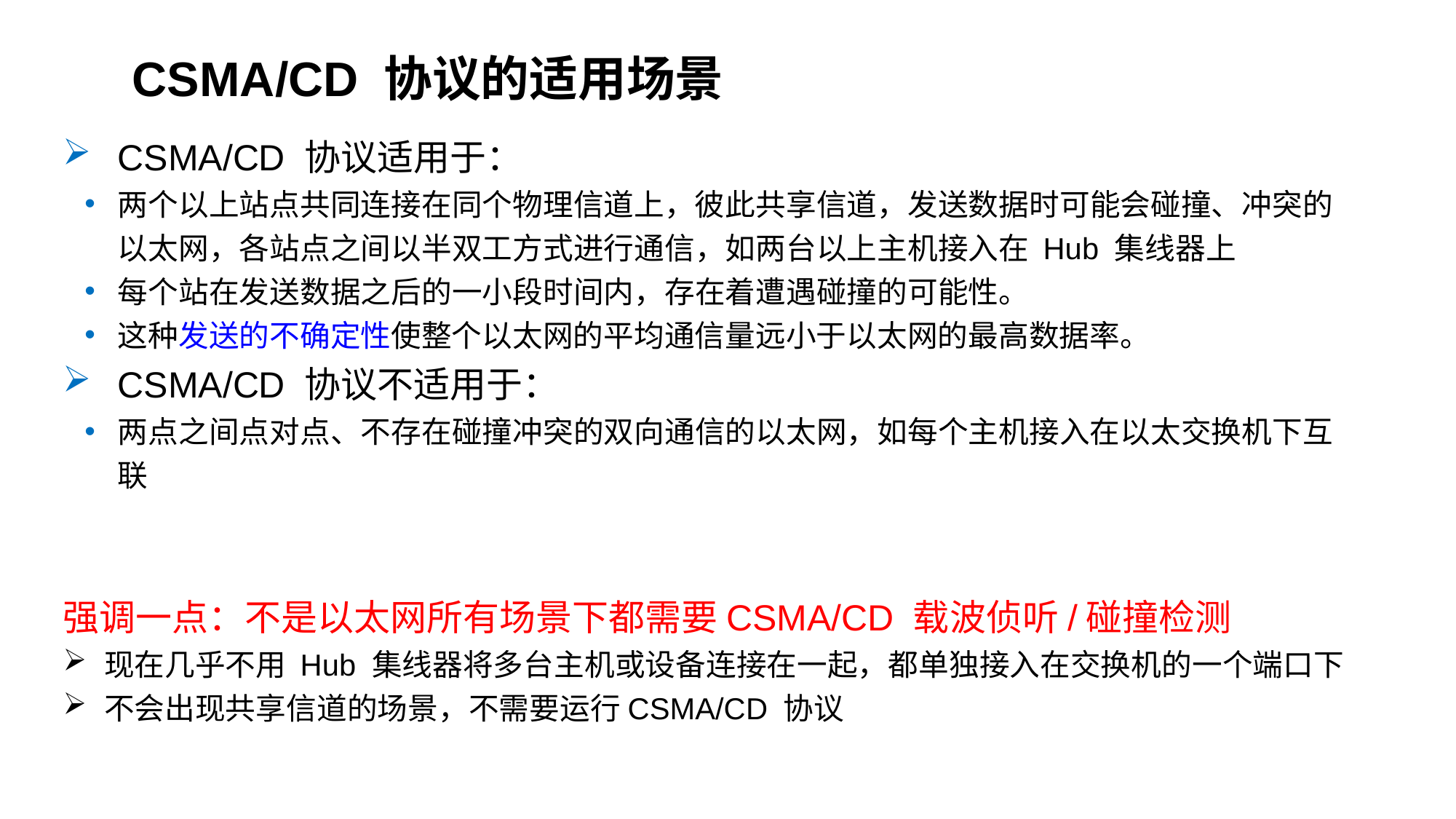

CSMA/CD 协议的适用场景
CSMA/CD 协议适用于：
两个以上站点共同连接在同个物理信道上，彼此共享信道，发送数据时可能会碰撞、冲突的以太网，各站点之间以半双工方式进行通信，如两台以上主机接入在 Hub 集线器上
每个站在发送数据之后的一小段时间内，存在着遭遇碰撞的可能性。
这种发送的不确定性使整个以太网的平均通信量远小于以太网的最高数据率。
CSMA/CD 协议不适用于：
两点之间点对点、不存在碰撞冲突的双向通信的以太网，如每个主机接入在以太交换机下互联
强调一点：不是以太网所有场景下都需要CSMA/CD 载波侦听/碰撞检测
现在几乎不用 Hub 集线器将多台主机或设备连接在一起，都单独接入在交换机的一个端口下
不会出现共享信道的场景，不需要运行CSMA/CD 协议